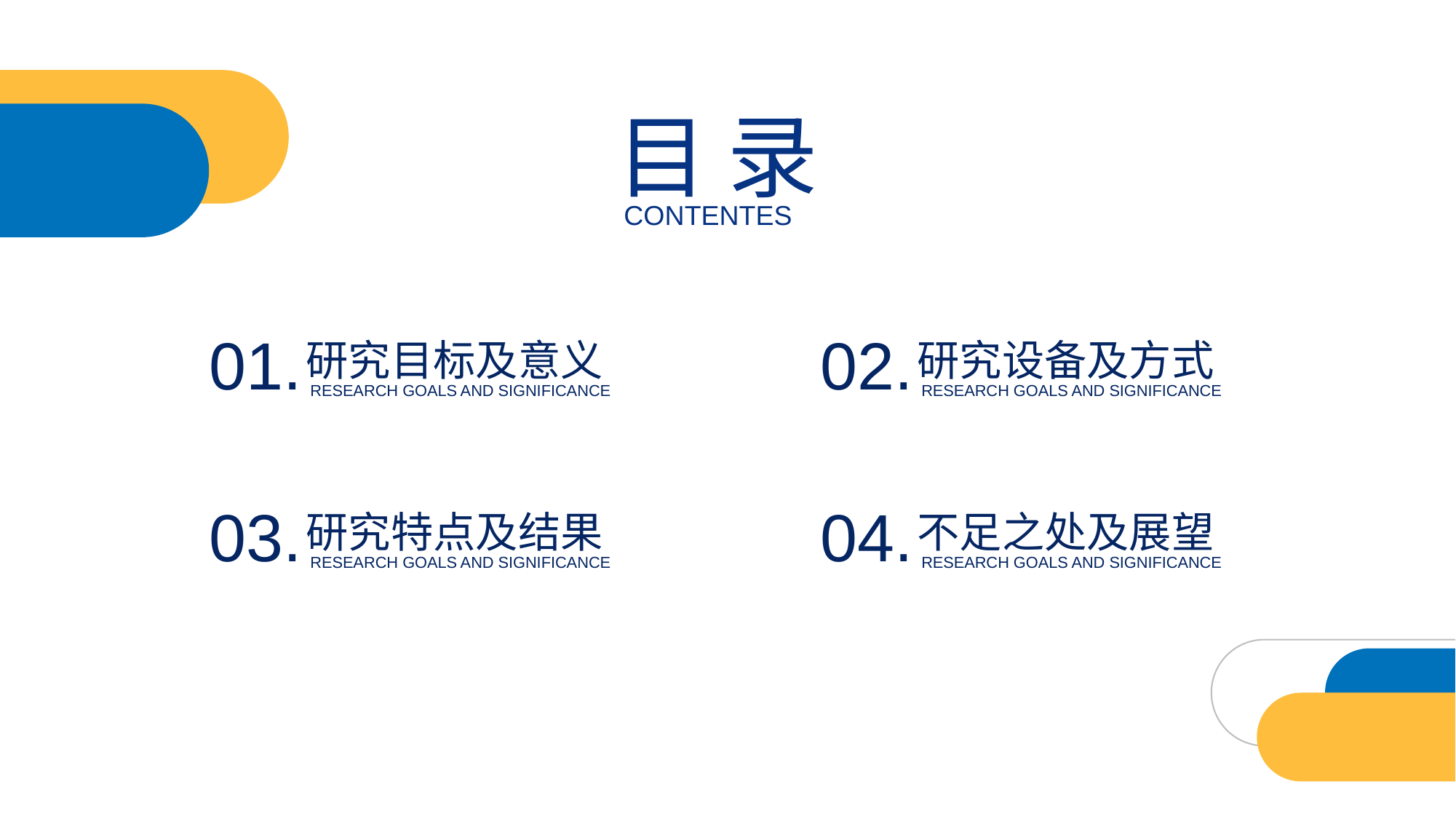

目 录
CONTENTES

01.
研究目标及意义
RESEARCH GOALS AND SIGNIFICANCE
02.
研究设备及方式
RESEARCH GOALS AND SIGNIFICANCE
03.
研究特点及结果
RESEARCH GOALS AND SIGNIFICANCE
04.
不足之处及展望
RESEARCH GOALS AND SIGNIFICANCE